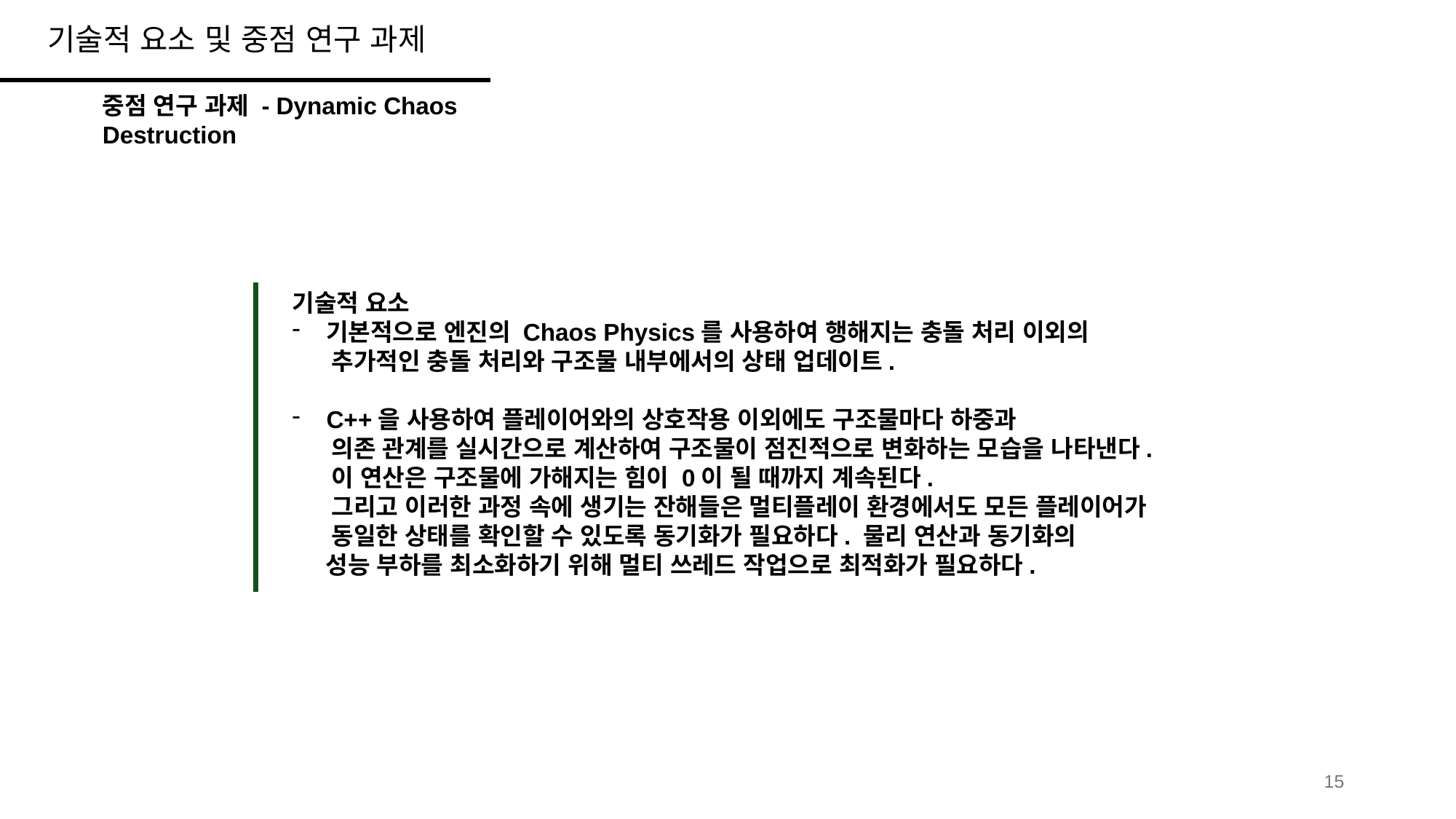

기술적 요소 및 중점 연구 과제
중점 연구 과제 - Dynamic Chaos Destruction

기술적 요소
기본적으로 엔진의 Chaos Physics를 사용하여 행해지는 충돌 처리 이외의
     추가적인 충돌 처리와 구조물 내부에서의 상태 업데이트.

C++을 사용하여 플레이어와의 상호작용 이외에도 구조물마다 하중과
     의존 관계를 실시간으로 계산하여 구조물이 점진적으로 변화하는 모습을 나타낸다.
     이 연산은 구조물에 가해지는 힘이 0이 될 때까지 계속된다.
     그리고 이러한 과정 속에 생기는 잔해들은 멀티플레이 환경에서도 모든 플레이어가
     동일한 상태를 확인할 수 있도록 동기화가 필요하다. 물리 연산과 동기화의
     성능 부하를 최소화하기 위해 멀티 쓰레드 작업으로 최적화가 필요하다.
15